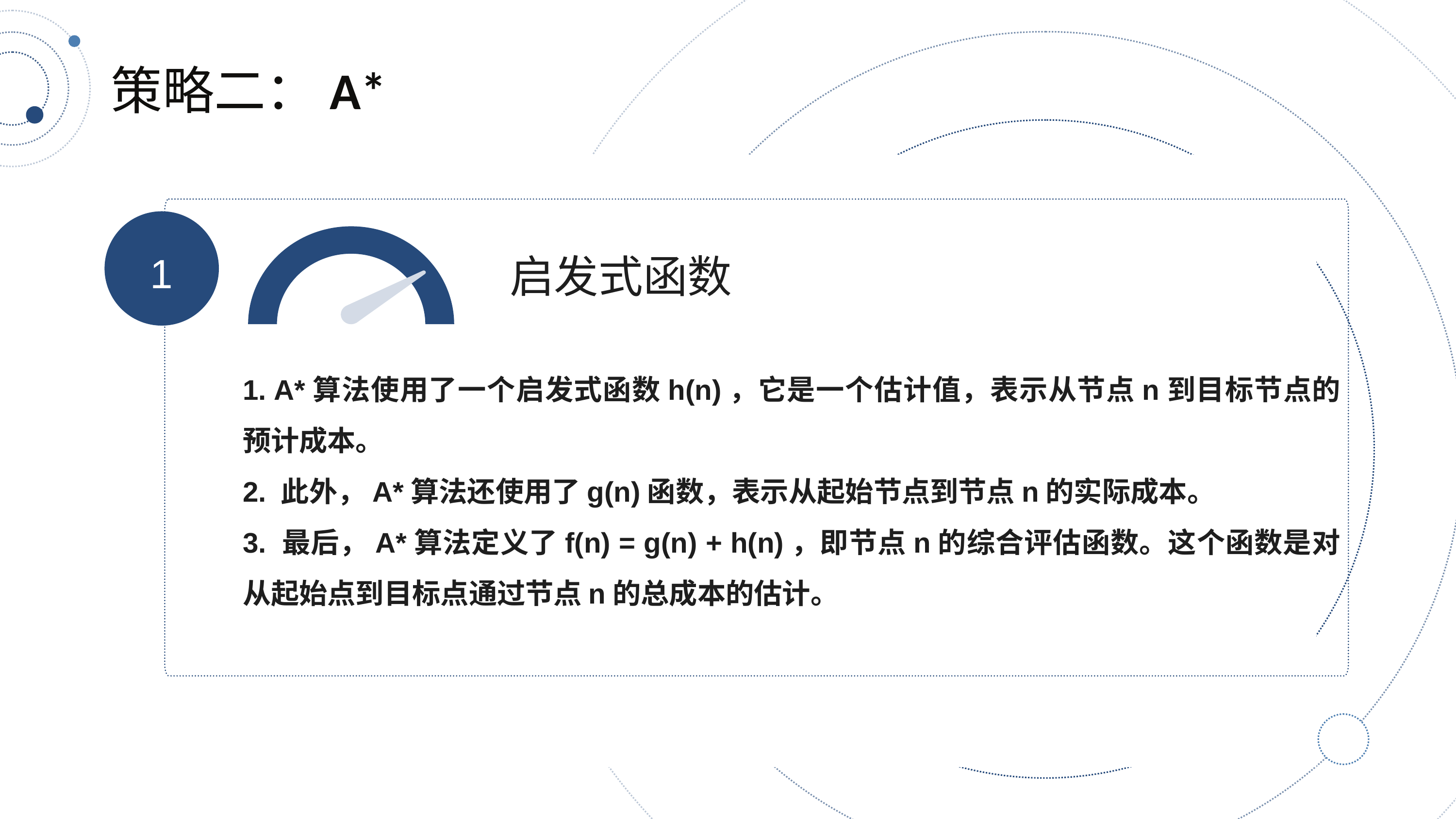

策略二：A*

1
启发式函数
1. A*算法使用了一个启发式函数h(n)，它是一个估计值，表示从节点n到目标节点的预计成本。
2. 此外，A*算法还使用了g(n)函数，表示从起始节点到节点n的实际成本。
3. 最后，A*算法定义了f(n) = g(n) + h(n)，即节点n的综合评估函数。这个函数是对从起始点到目标点通过节点n的总成本的估计。